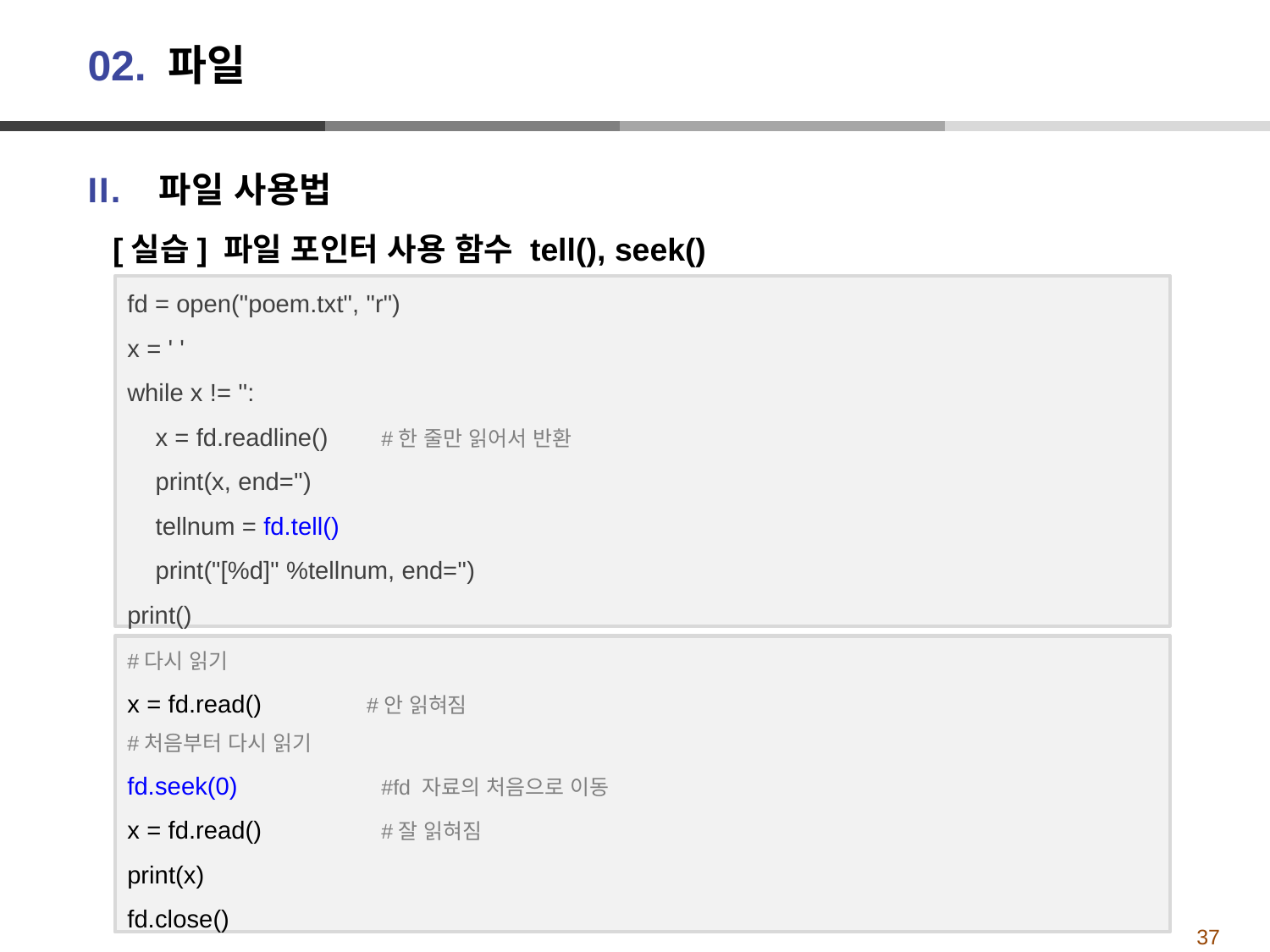

# 02. 파일
파일 사용법
[실습] 파일 포인터 사용 함수 tell(), seek()

fd = open("poem.txt", "r")
x = ' '
while x != '':
    x = fd.readline()	#한 줄만 읽어서 반환
    print(x, end='')
    tellnum = fd.tell()
    print("[%d]" %tellnum, end='')
print()
#다시 읽기
x = fd.read()               #안 읽혀짐
#처음부터 다시 읽기
fd.seek(0)       	#fd 자료의 처음으로 이동
x = fd.read() 	#잘 읽혀짐
print(x)
fd.close()